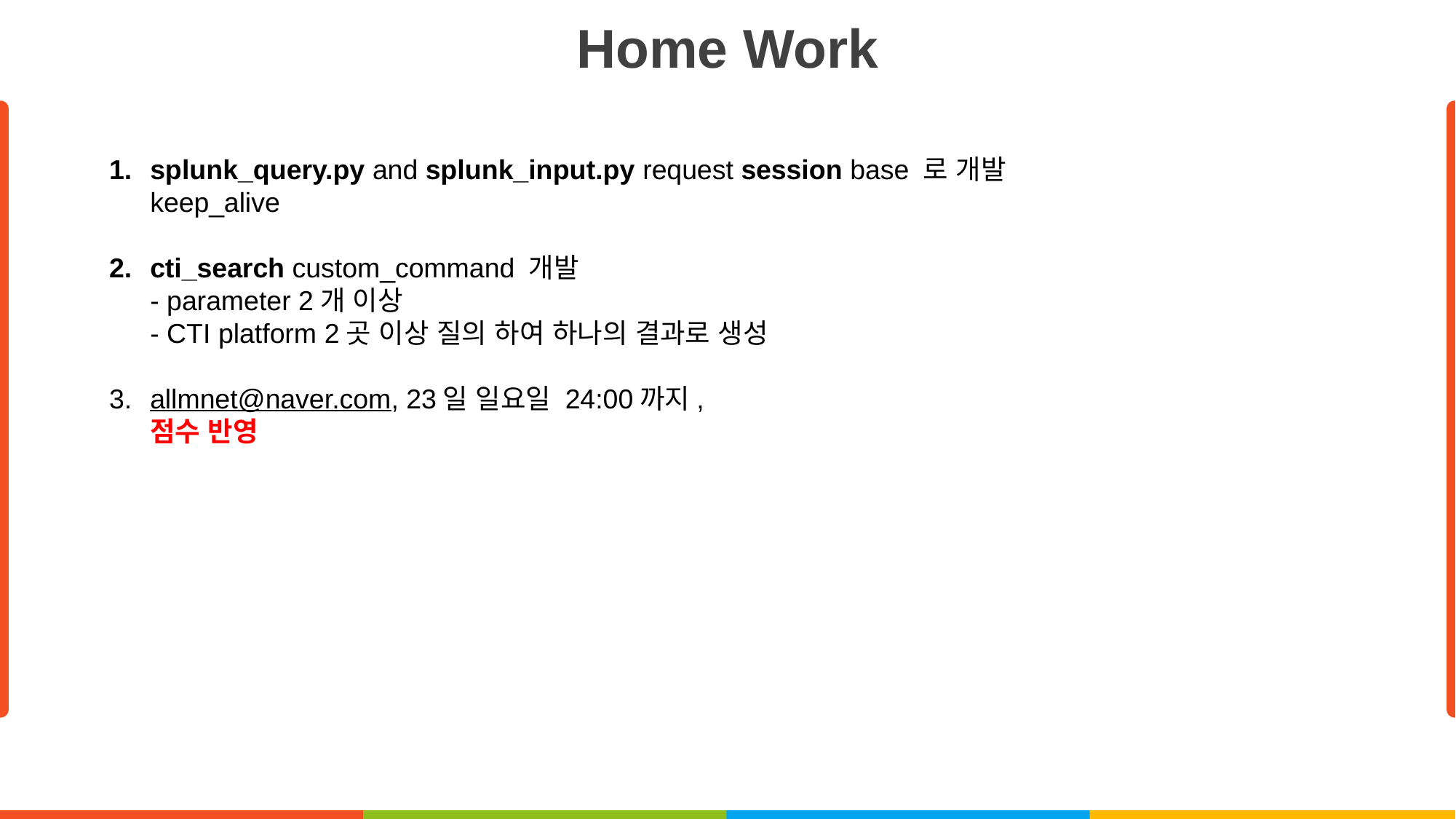

Home Work

splunk_query.py and splunk_input.py request session base 로 개발
keep_alive
cti_search custom_command 개발
- parameter 2개 이상
- CTI platform 2곳 이상 질의 하여 하나의 결과로 생성

allmnet@naver.com, 23일 일요일 24:00까지,
점수 반영